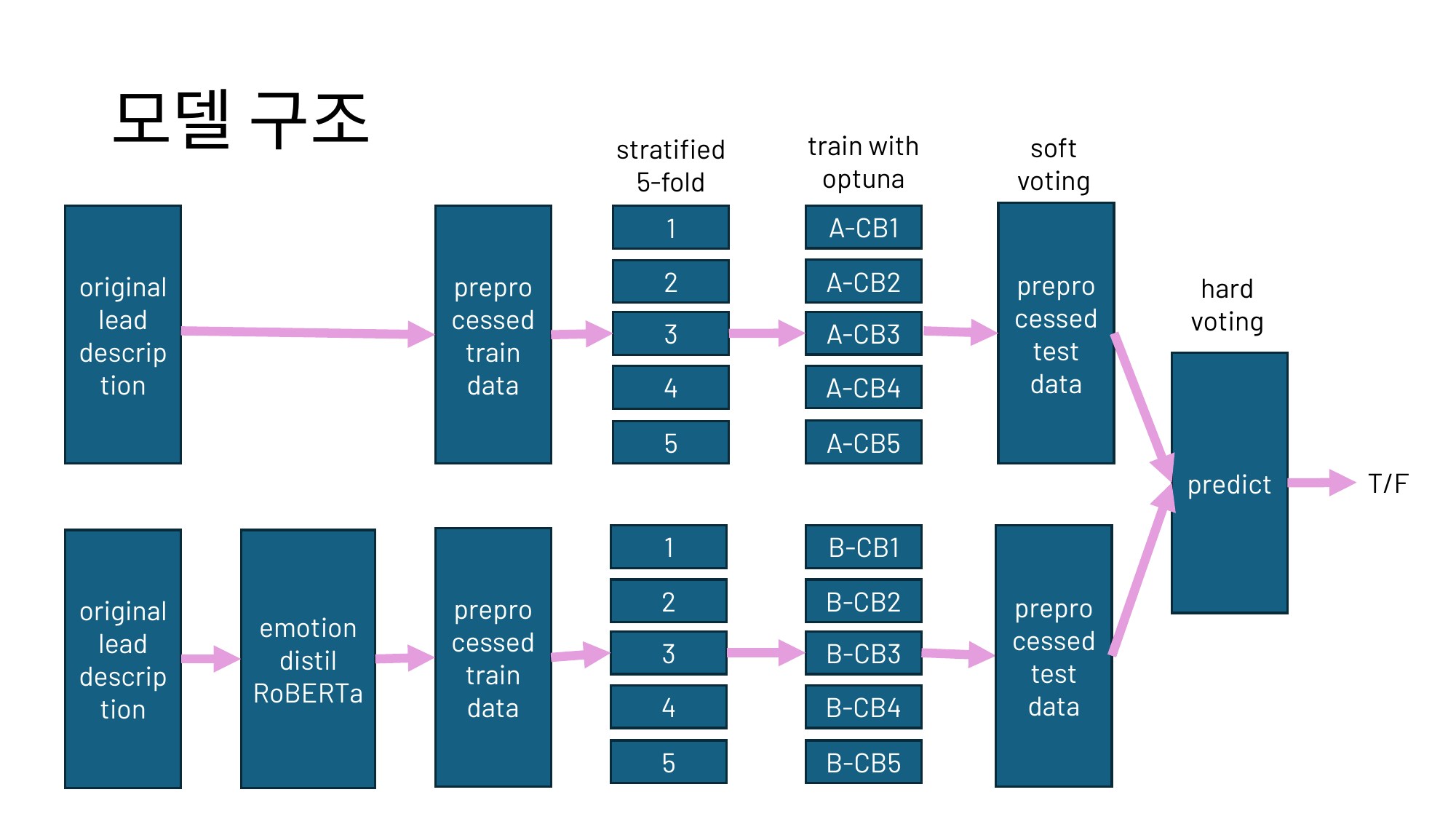

# 모델 구조
train with
optuna
soft
voting
stratified
5-fold
prepro
cessed
test
data
A-CB1
prepro
cessed
train data
1
original
lead
description
A-CB2
2
hard
voting
A-CB3
3
predict
A-CB4
4
A-CB5
5
T/F
1
B-CB1
prepro
cessed
test
data
prepro
cessed
train data
emotion
distil
RoBERTa
original
lead
description
2
B-CB2
3
B-CB3
4
B-CB4
5
B-CB5